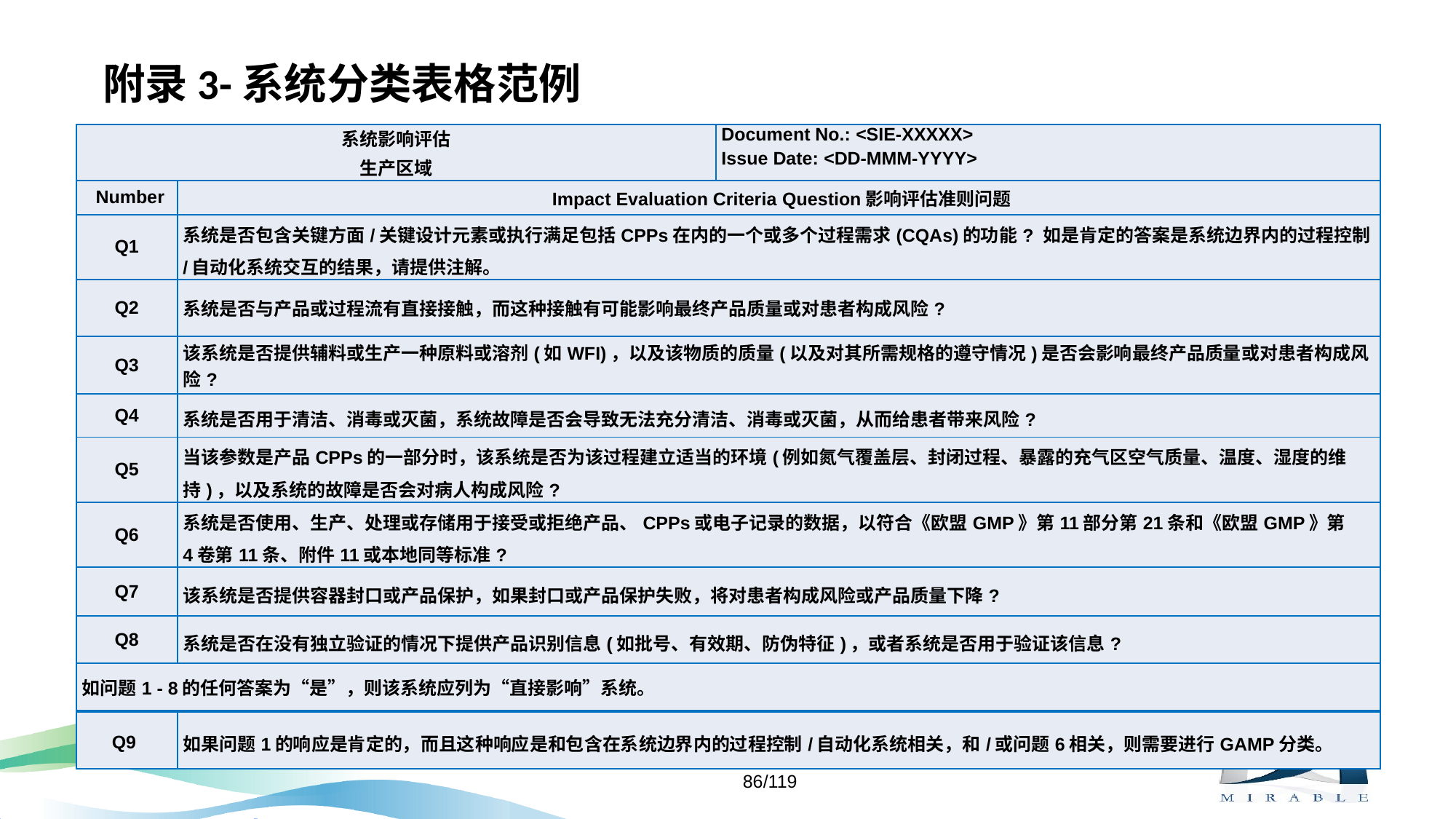

# 附录3-系统分类表格范例
| 系统影响评估 生产区域 |  | Document No.: <SIE-XXXXX> Issue Date: <DD-MMM-YYYY> |
| --- | --- | --- |
| Number | Impact Evaluation Criteria Question影响评估准则问题 |  |
| Q1 | 系统是否包含关键方面/关键设计元素或执行满足包括CPPs在内的一个或多个过程需求(CQAs)的功能? 如是肯定的答案是系统边界内的过程控制/自动化系统交互的结果，请提供注解。 |  |
| Q2 | 系统是否与产品或过程流有直接接触，而这种接触有可能影响最终产品质量或对患者构成风险? |  |
| Q3 | 该系统是否提供辅料或生产一种原料或溶剂(如WFI)，以及该物质的质量(以及对其所需规格的遵守情况)是否会影响最终产品质量或对患者构成风险? |  |
| Q4 | 系统是否用于清洁、消毒或灭菌，系统故障是否会导致无法充分清洁、消毒或灭菌，从而给患者带来风险? |  |
| Q5 | 当该参数是产品CPPs的一部分时，该系统是否为该过程建立适当的环境(例如氮气覆盖层、封闭过程、暴露的充气区空气质量、温度、湿度的维持)，以及系统的故障是否会对病人构成风险? |  |
| Q6 | 系统是否使用、生产、处理或存储用于接受或拒绝产品、CPPs或电子记录的数据，以符合《欧盟GMP》第11部分第21条和《欧盟GMP》第4卷第11条、附件11或本地同等标准? |  |
| Q7 | 该系统是否提供容器封口或产品保护，如果封口或产品保护失败，将对患者构成风险或产品质量下降? |  |
| Q8 | 系统是否在没有独立验证的情况下提供产品识别信息(如批号、有效期、防伪特征)，或者系统是否用于验证该信息? |  |
| 如问题1 - 8的任何答案为“是”，则该系统应列为“直接影响”系统。 |  |  |
| Q9 | 如果问题1的响应是肯定的，而且这种响应是和包含在系统边界内的过程控制/自动化系统相关，和/或问题6相关，则需要进行GAMP分类。 |  |
86/119